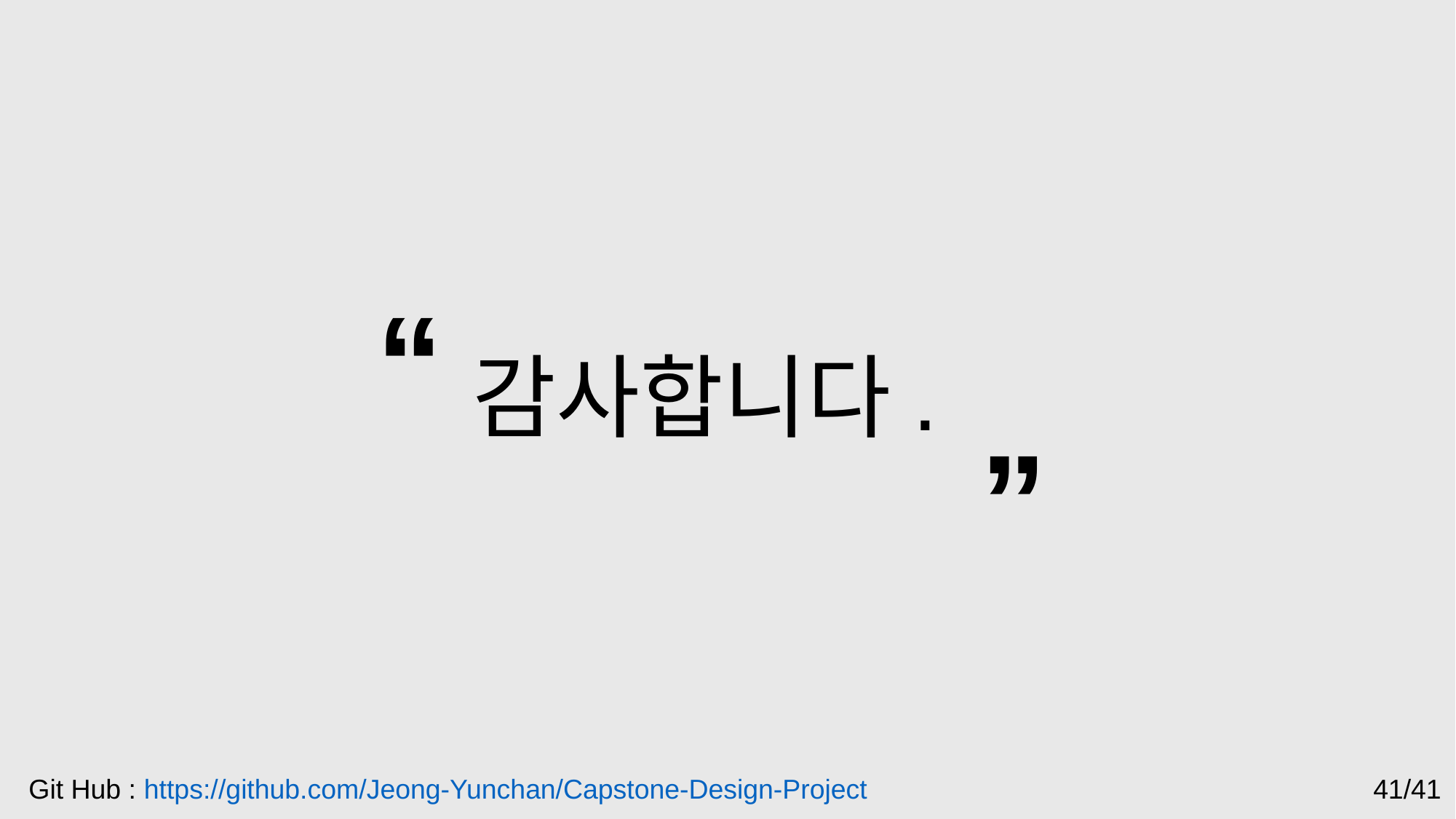

“
감사합니다.
”
Git Hub : https://github.com/Jeong-Yunchan/Capstone-Design-Project
41/41